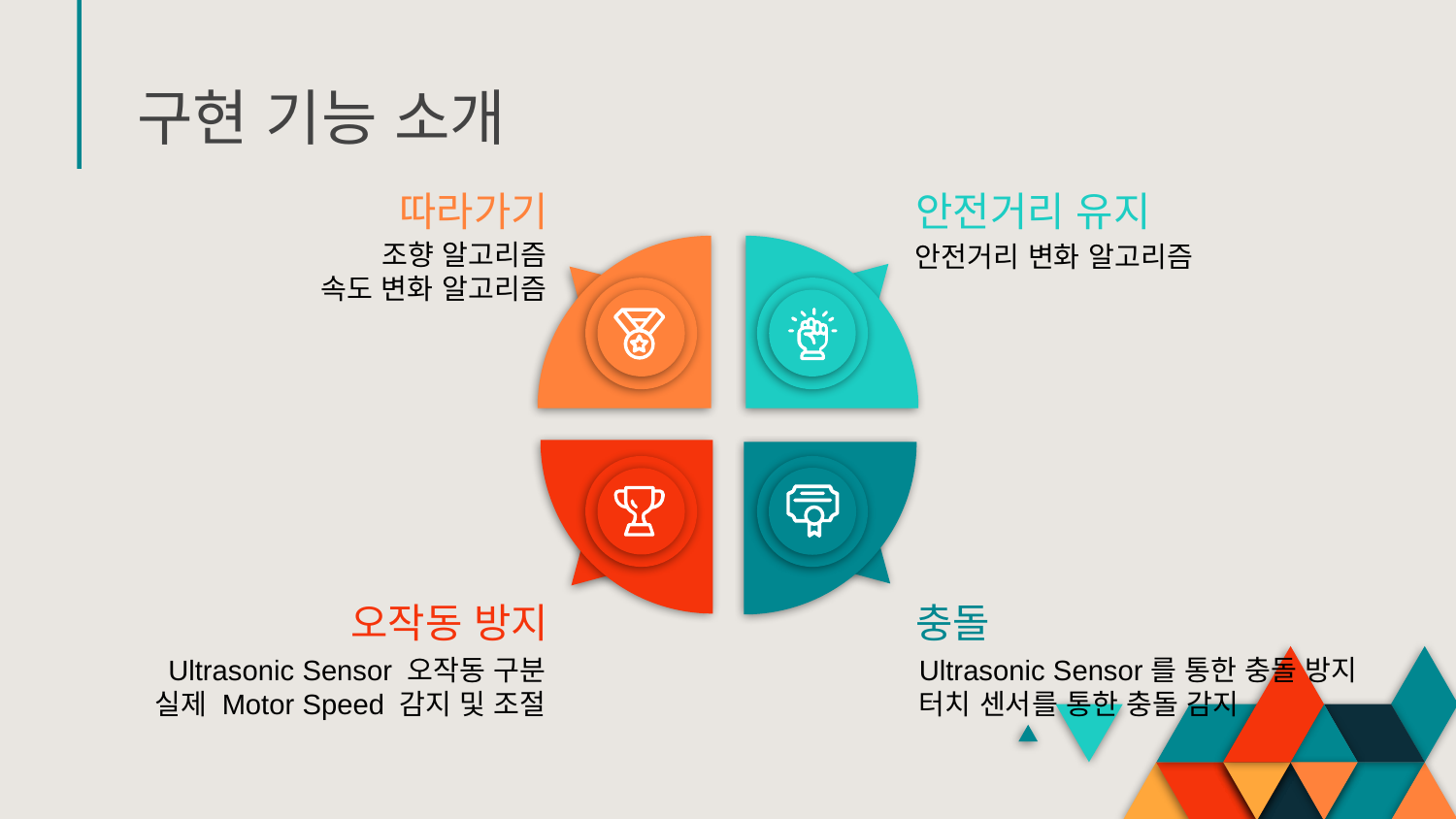

# 구현 기능 소개
따라가기
안전거리 유지
조향 알고리즘
속도 변화 알고리즘
안전거리 변화 알고리즘

오작동 방지
충돌
Ultrasonic Sensor 오작동 구분
실제 Motor Speed 감지 및 조절
Ultrasonic Sensor를 통한 충돌 방지
터치 센서를 통한 충돌 감지